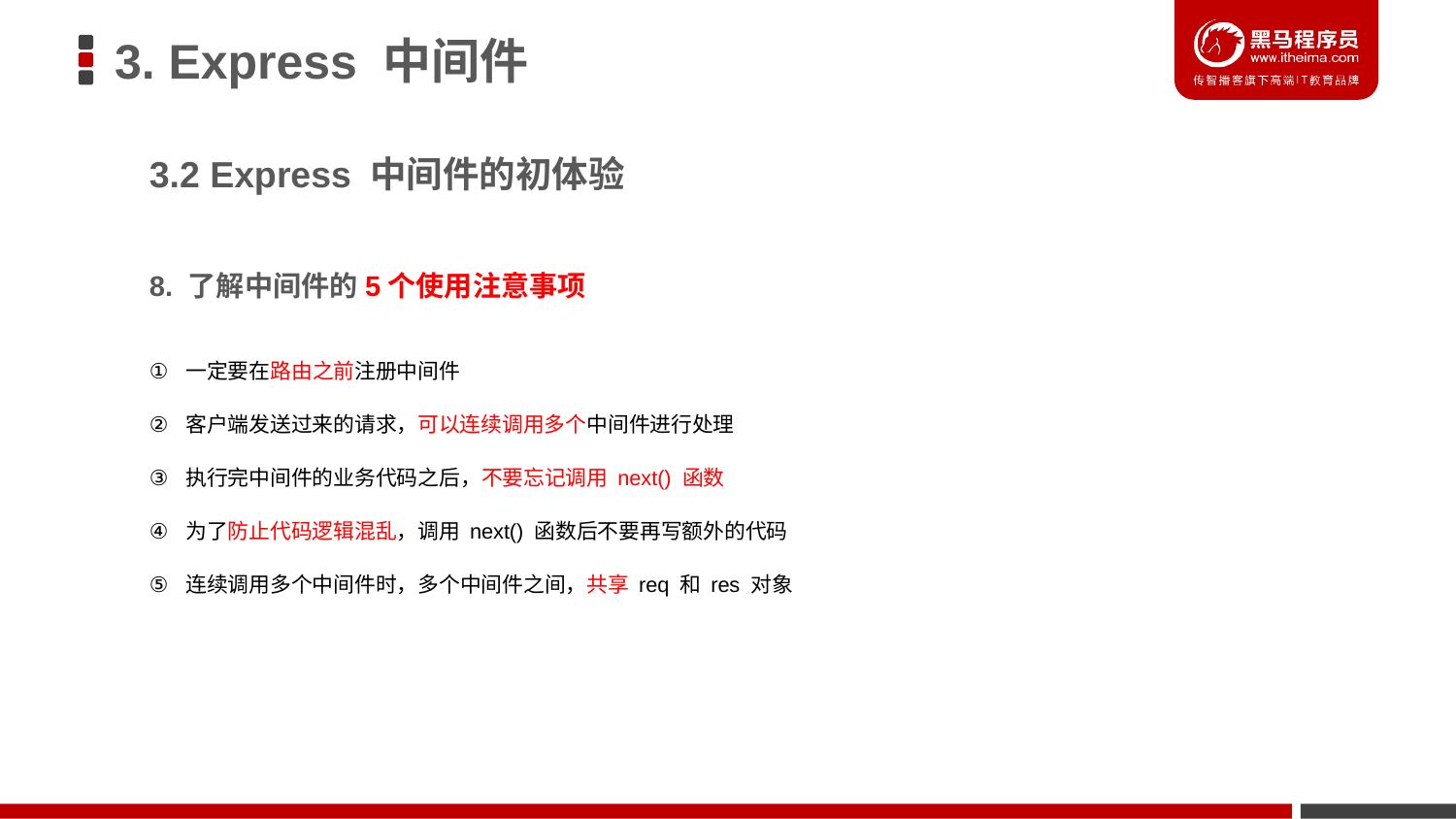

# 3. Express 中间件
3.2 Express 中间件的初体验
8. 了解中间件的5个使用注意事项
一定要在路由之前注册中间件
客户端发送过来的请求，可以连续调用多个中间件进行处理
执行完中间件的业务代码之后，不要忘记调用 next() 函数
为了防止代码逻辑混乱，调用 next() 函数后不要再写额外的代码
连续调用多个中间件时，多个中间件之间，共享 req 和 res 对象